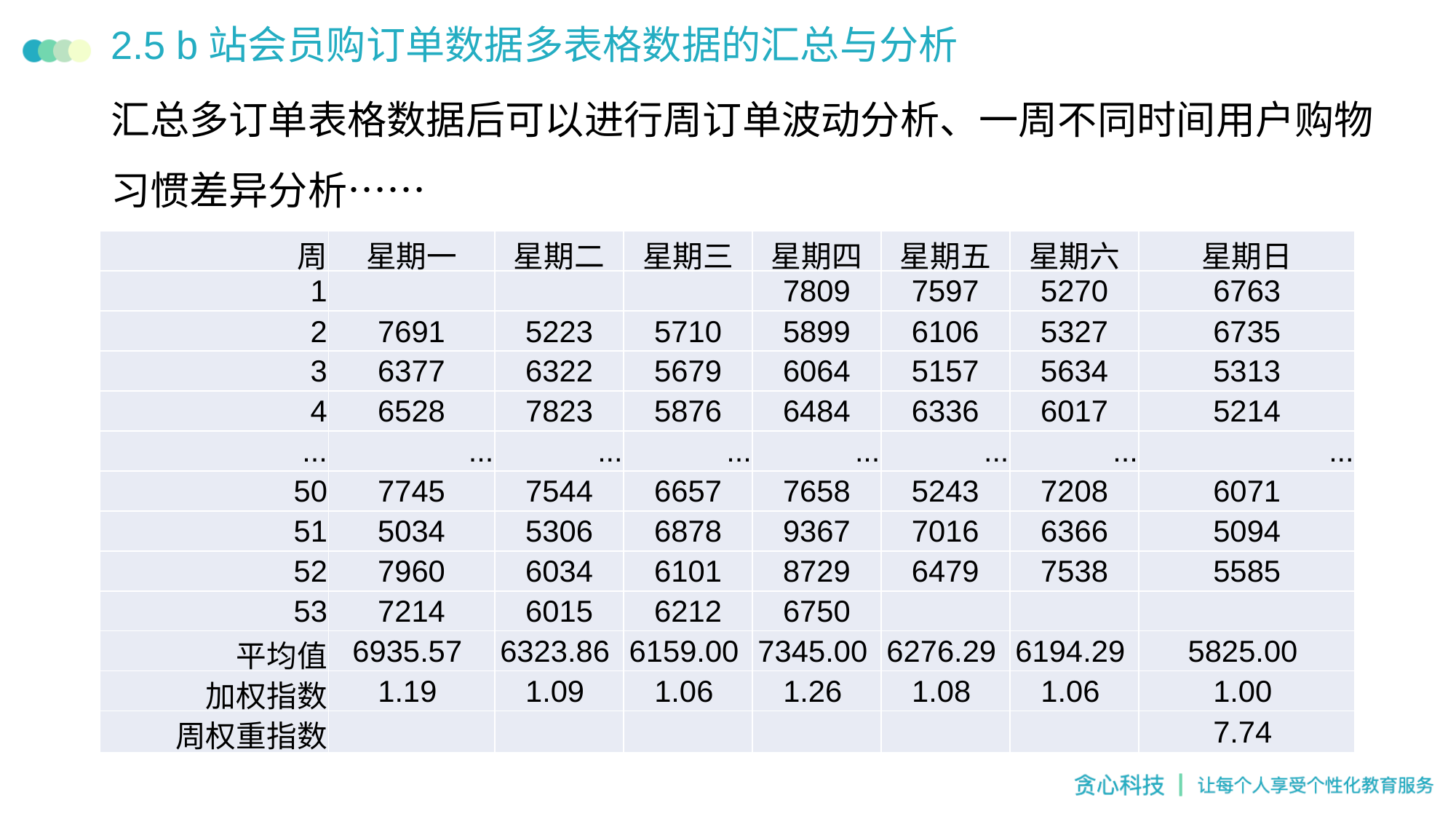

# 2.5 b站会员购订单数据多表格数据的汇总与分析
汇总多订单表格数据后可以进行周订单波动分析、一周不同时间用户购物习惯差异分析……
| 周 | 星期一 | 星期二 | 星期三 | 星期四 | 星期五 | 星期六 | 星期日 |
| --- | --- | --- | --- | --- | --- | --- | --- |
| 1 |  |  |  | 7809 | 7597 | 5270 | 6763 |
| 2 | 7691 | 5223 | 5710 | 5899 | 6106 | 5327 | 6735 |
| 3 | 6377 | 6322 | 5679 | 6064 | 5157 | 5634 | 5313 |
| 4 | 6528 | 7823 | 5876 | 6484 | 6336 | 6017 | 5214 |
| ... | ... | ... | ... | ... | ... | ... | ... |
| 50 | 7745 | 7544 | 6657 | 7658 | 5243 | 7208 | 6071 |
| 51 | 5034 | 5306 | 6878 | 9367 | 7016 | 6366 | 5094 |
| 52 | 7960 | 6034 | 6101 | 8729 | 6479 | 7538 | 5585 |
| 53 | 7214 | 6015 | 6212 | 6750 |  |  |  |
| 平均值 | 6935.57 | 6323.86 | 6159.00 | 7345.00 | 6276.29 | 6194.29 | 5825.00 |
| 加权指数 | 1.19 | 1.09 | 1.06 | 1.26 | 1.08 | 1.06 | 1.00 |
| 周权重指数 |  |  |  |  |  |  | 7.74 |